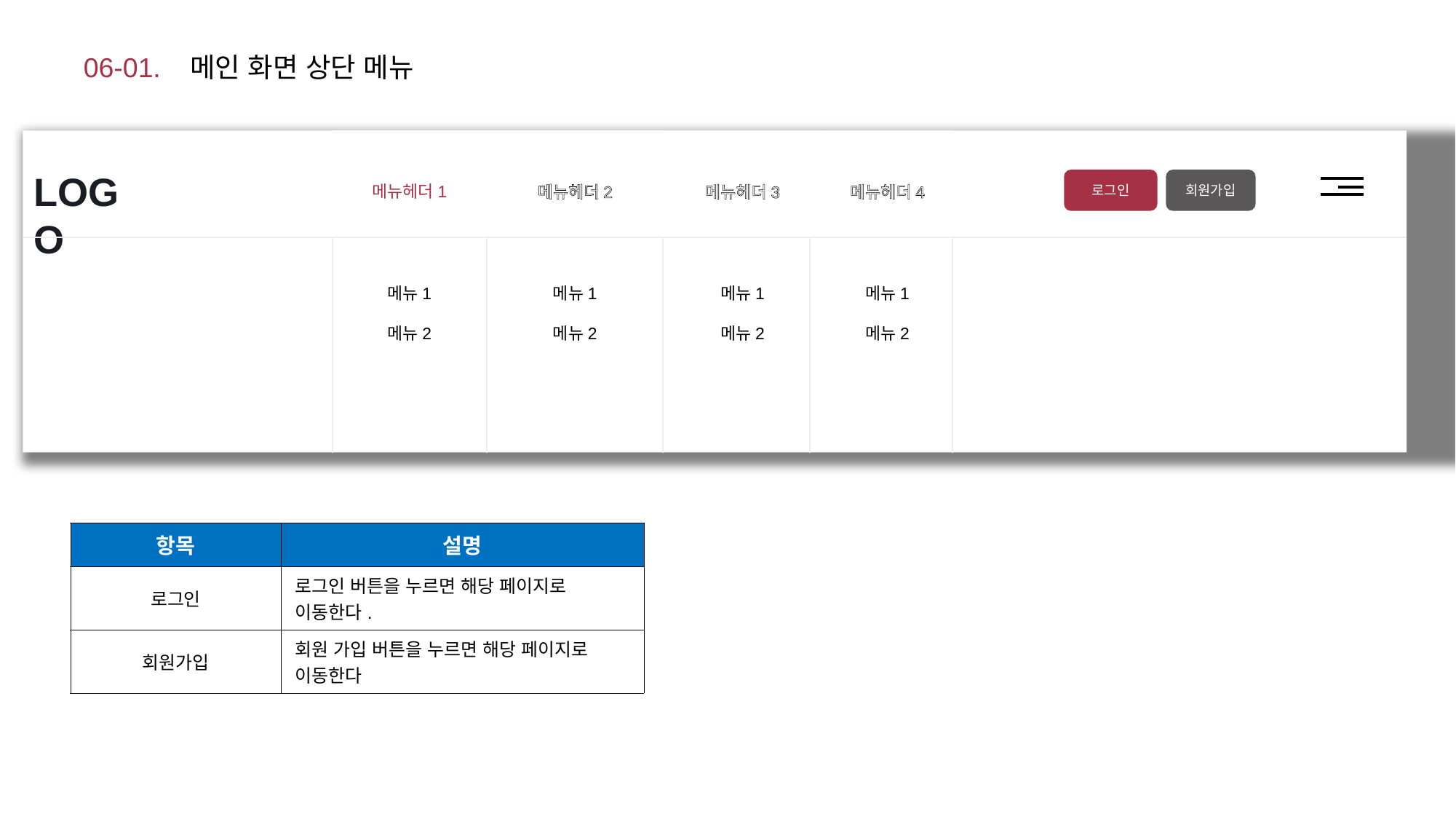

# 06-01.   메인 화면 상단 메뉴
메뉴헤더1
메뉴헤더2

메뉴헤더3
메뉴헤더4
LOGO
로그인
회원가입
메뉴1

메뉴2
메뉴1

메뉴2
메뉴1

메뉴2
메뉴1

메뉴2
| 항목 | 설명 |
| --- | --- |
| 로그인 | 로그인 버튼을 누르면 해당 페이지로 이동한다. |
| 회원가입 | 회원 가입 버튼을 누르면 해당 페이지로 이동한다 |